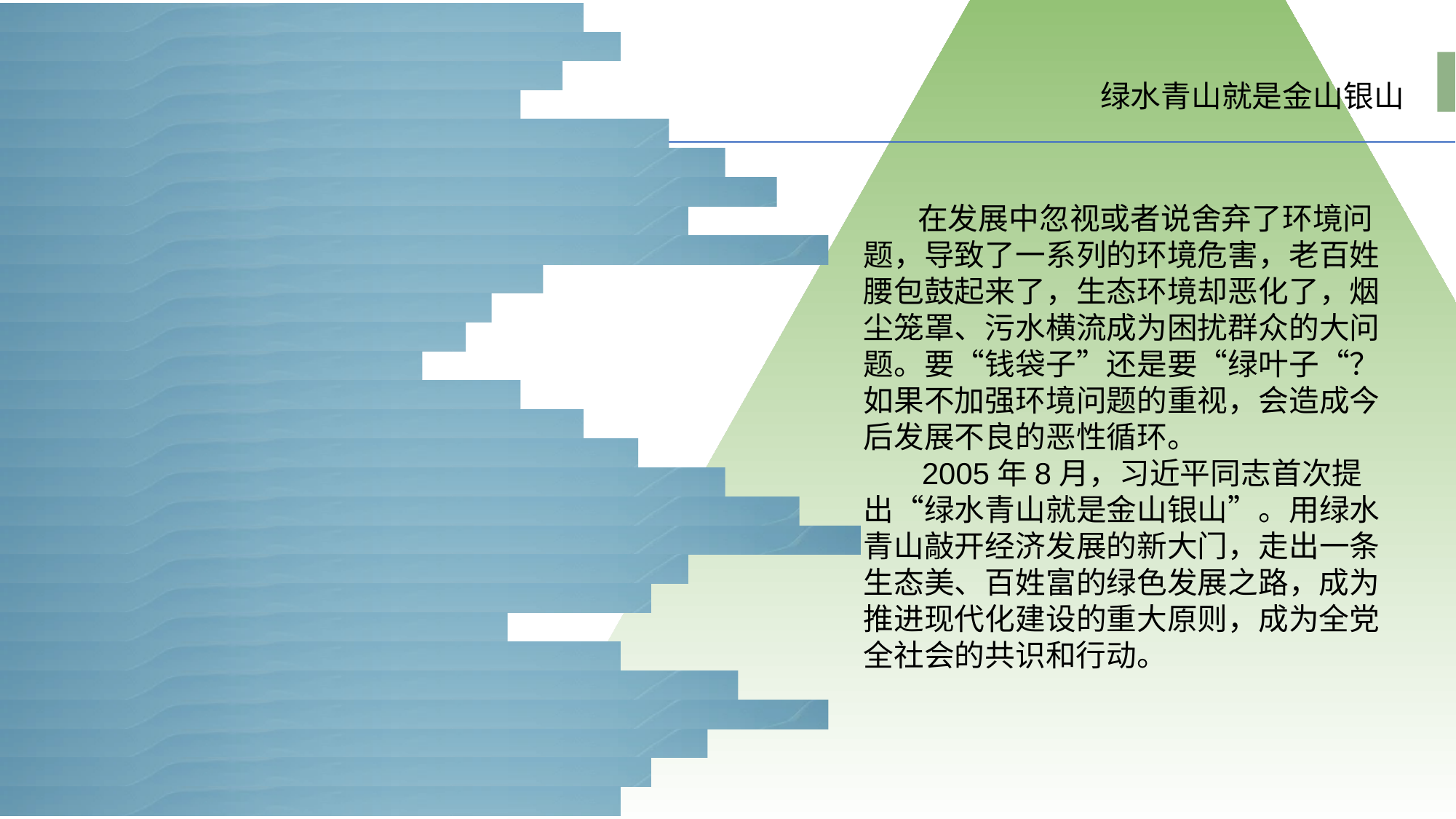

绿水青山就是金山银山
       在发展中忽视或者说舍弃了环境问题，导致了一系列的环境危害，老百姓腰包鼓起来了，生态环境却恶化了，烟尘笼罩、污水横流成为困扰群众的大问题。要“钱袋子”还是要“绿叶子“？如果不加强环境问题的重视，会造成今后发展不良的恶性循环。
       2005年8月，习近平同志首次提出“绿水青山就是金山银山”。用绿水青山敲开经济发展的新大门，走出一条生态美、百姓富的绿色发展之路，成为推进现代化建设的重大原则，成为全党全社会的共识和行动。